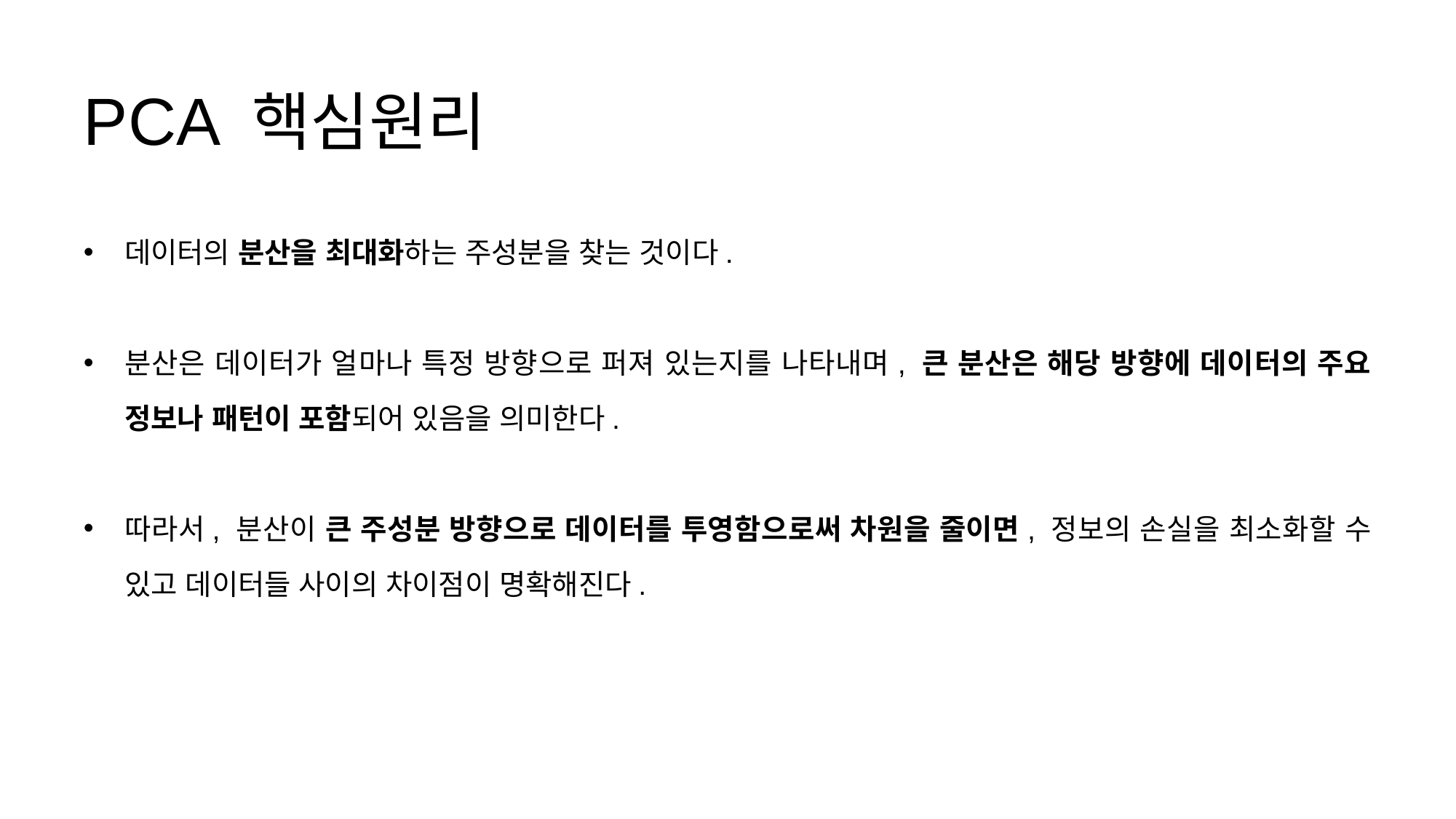

# PCA 핵심원리
데이터의 분산을 최대화하는 주성분을 찾는 것이다.

분산은 데이터가 얼마나 특정 방향으로 퍼져 있는지를 나타내며, 큰 분산은 해당 방향에 데이터의 주요 정보나 패턴이 포함되어 있음을 의미한다.

따라서, 분산이 큰 주성분 방향으로 데이터를 투영함으로써 차원을 줄이면, 정보의 손실을 최소화할 수 있고 데이터들 사이의 차이점이 명확해진다.